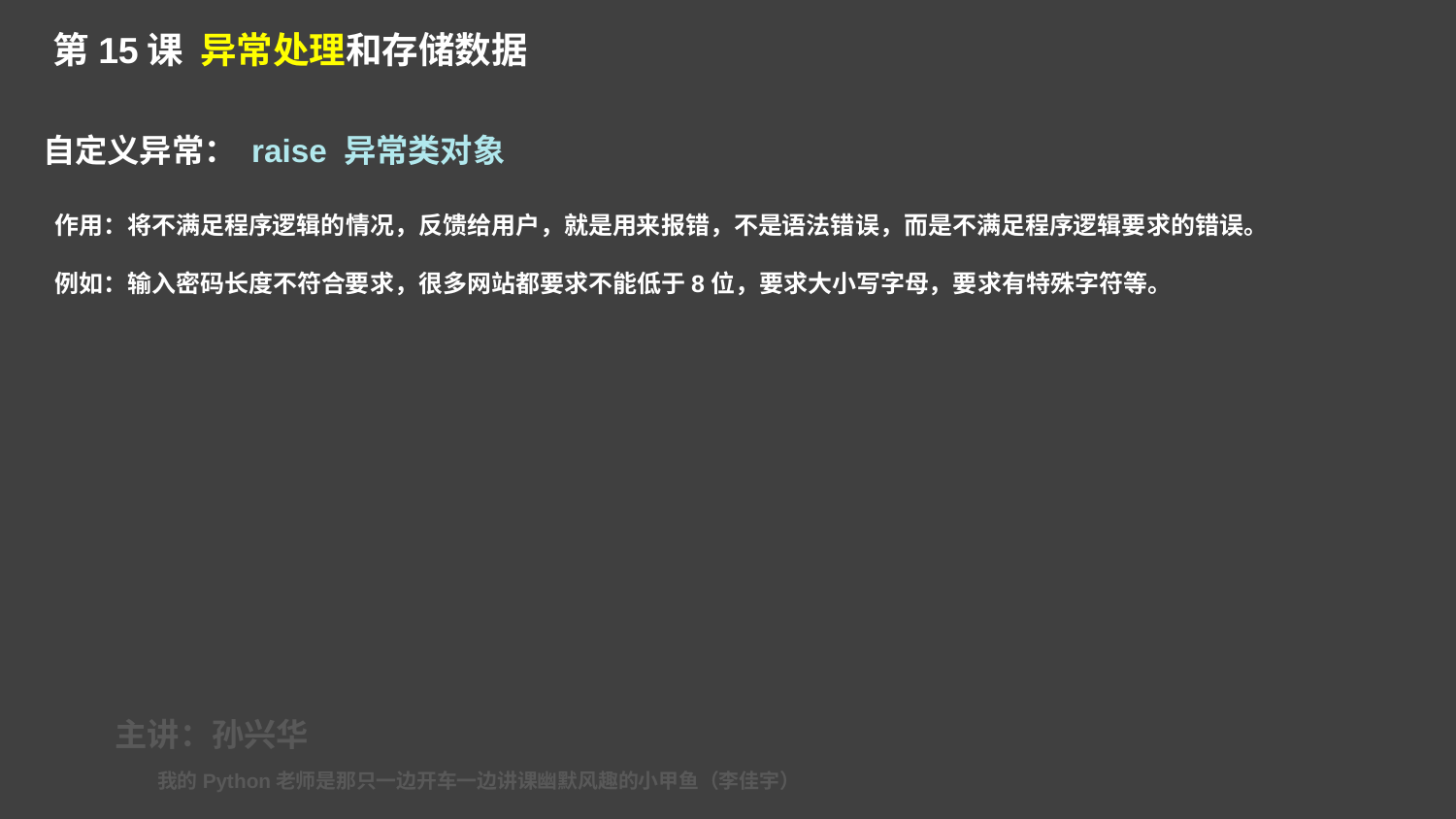

第15课  异常处理和存储数据
自定义异常： raise 异常类对象
作用：将不满足程序逻辑的情况，反馈给用户，就是用来报错，不是语法错误，而是不满足程序逻辑要求的错误。

例如：输入密码长度不符合要求，很多网站都要求不能低于8位，要求大小写字母，要求有特殊字符等。